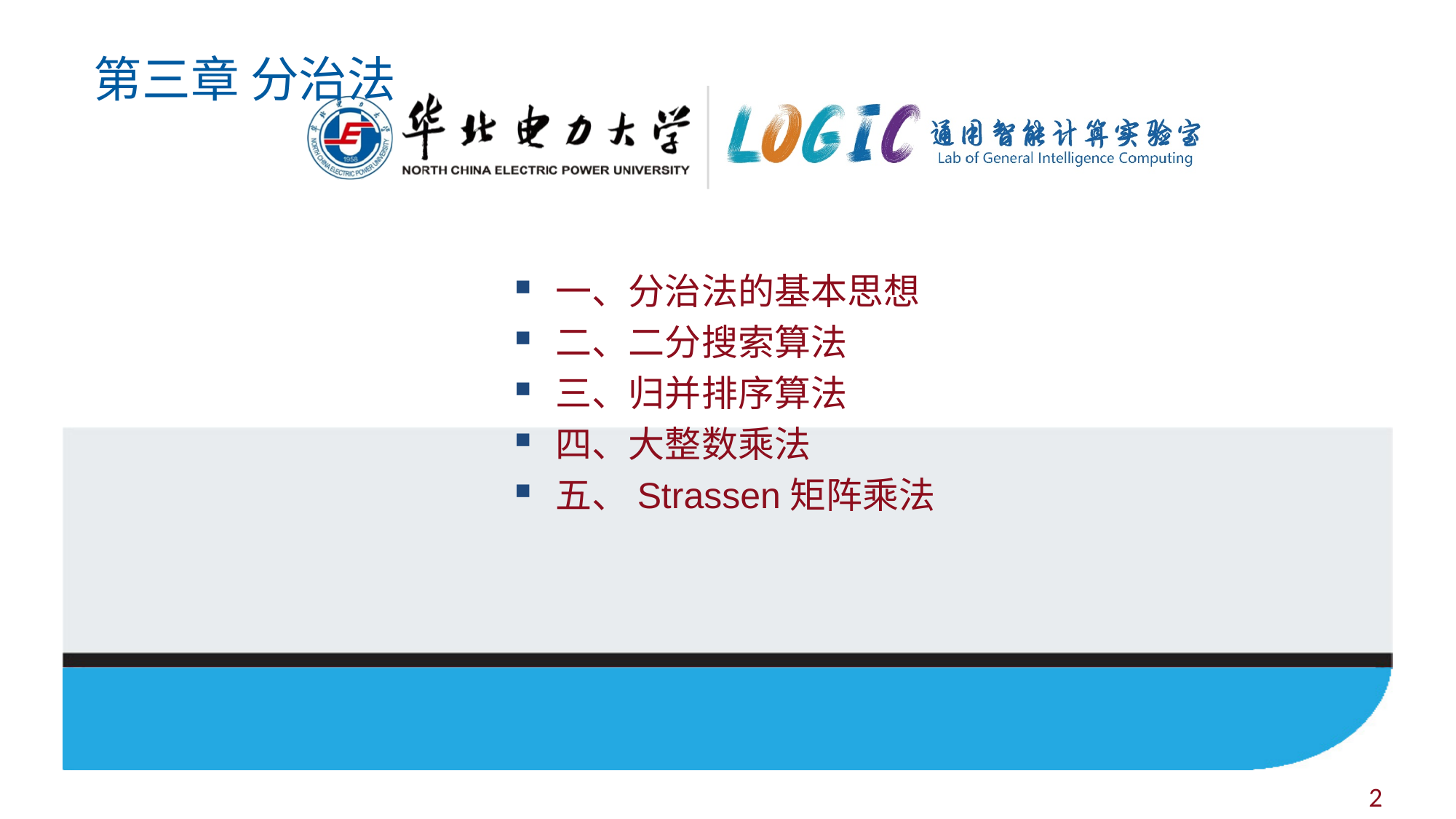

# 第三章 分治法

一、分治法的基本思想
二、二分搜索算法
三、归并排序算法
四、大整数乘法
五、Strassen矩阵乘法

2